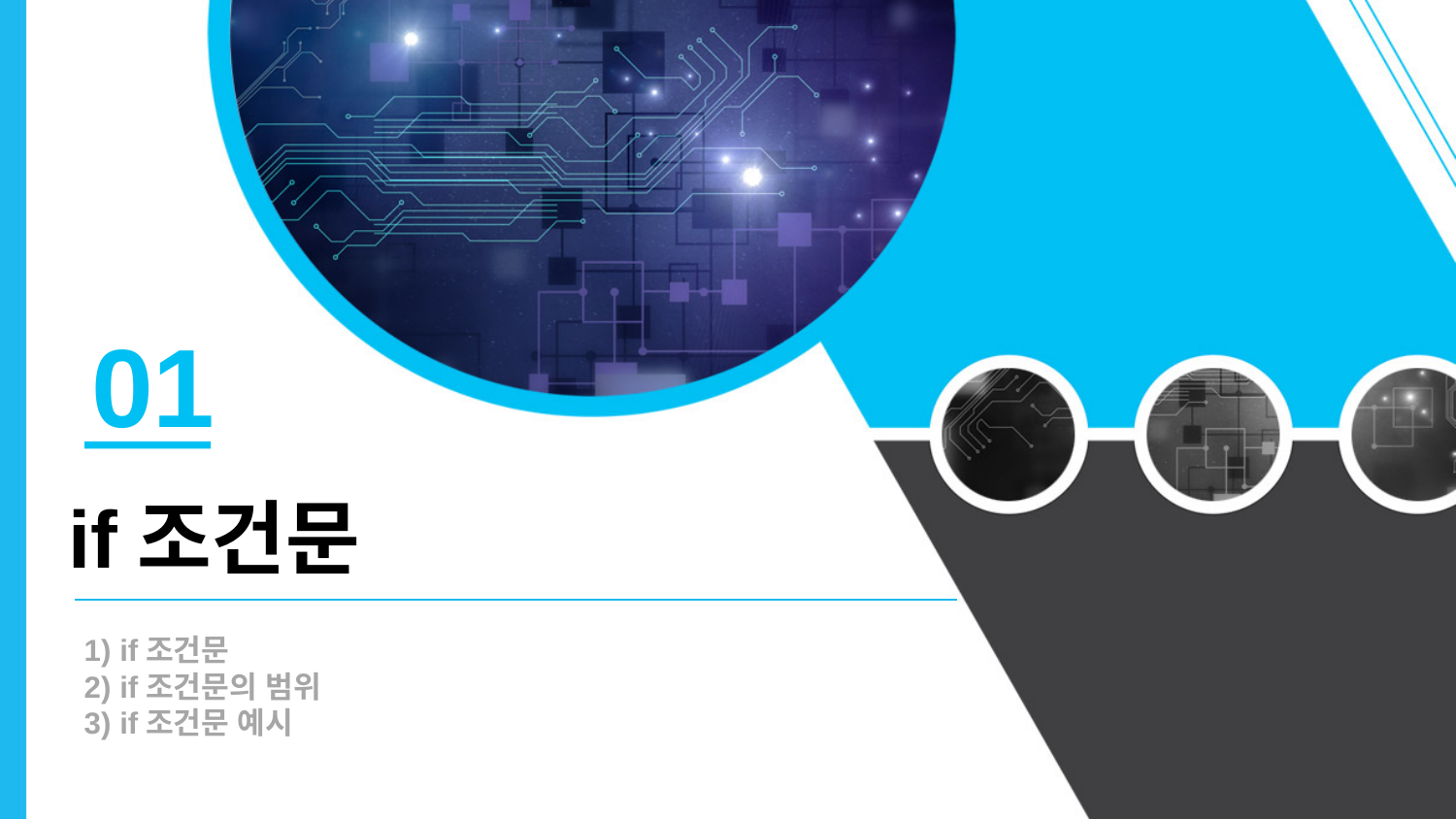

01

if조건문
1) if조건문
2) if조건문의 범위
3) if조건문 예시